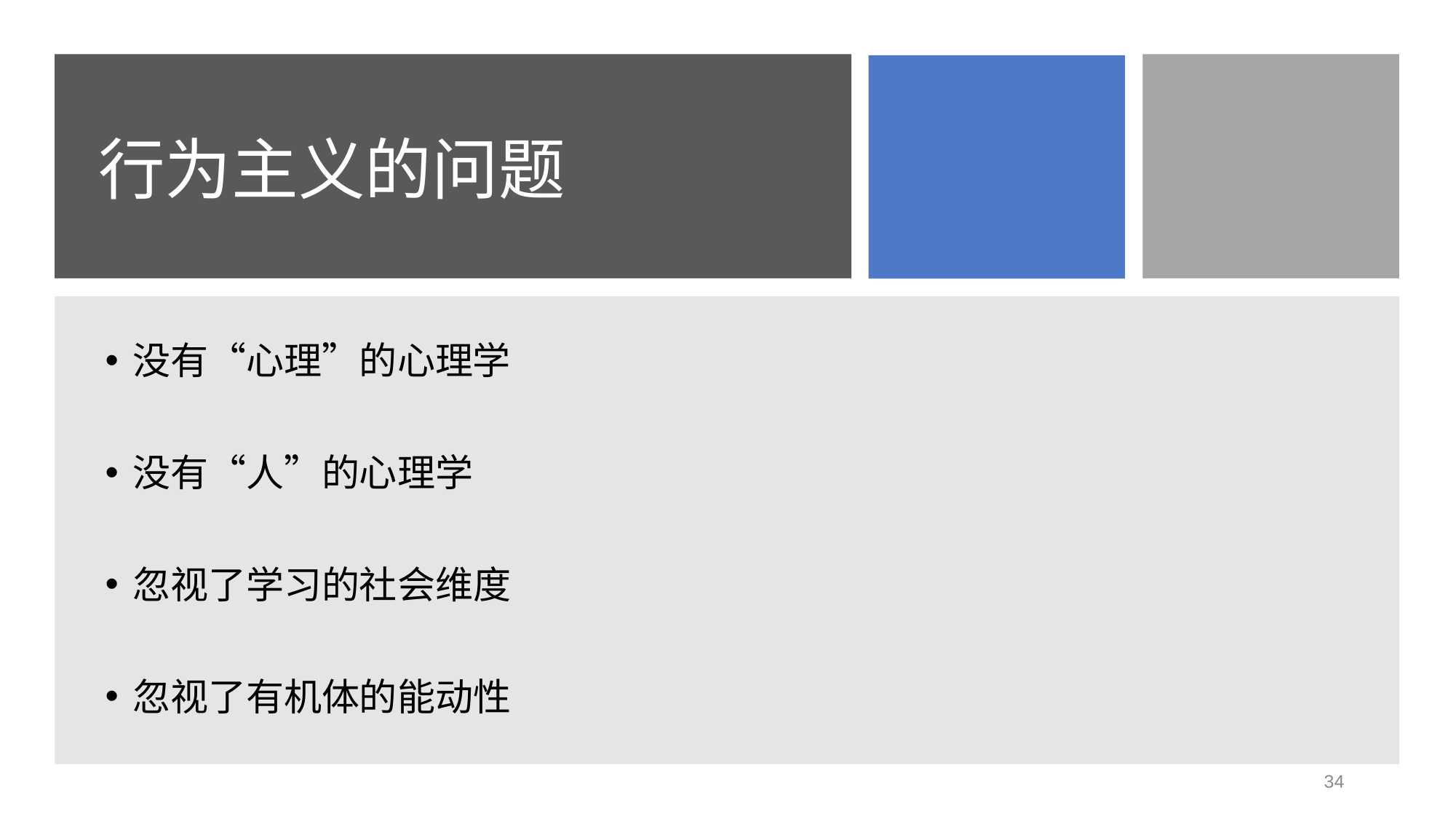

# 行为主义的问题

没有“心理”的心理学

没有“人”的心理学

忽视了学习的社会维度

忽视了有机体的能动性
34